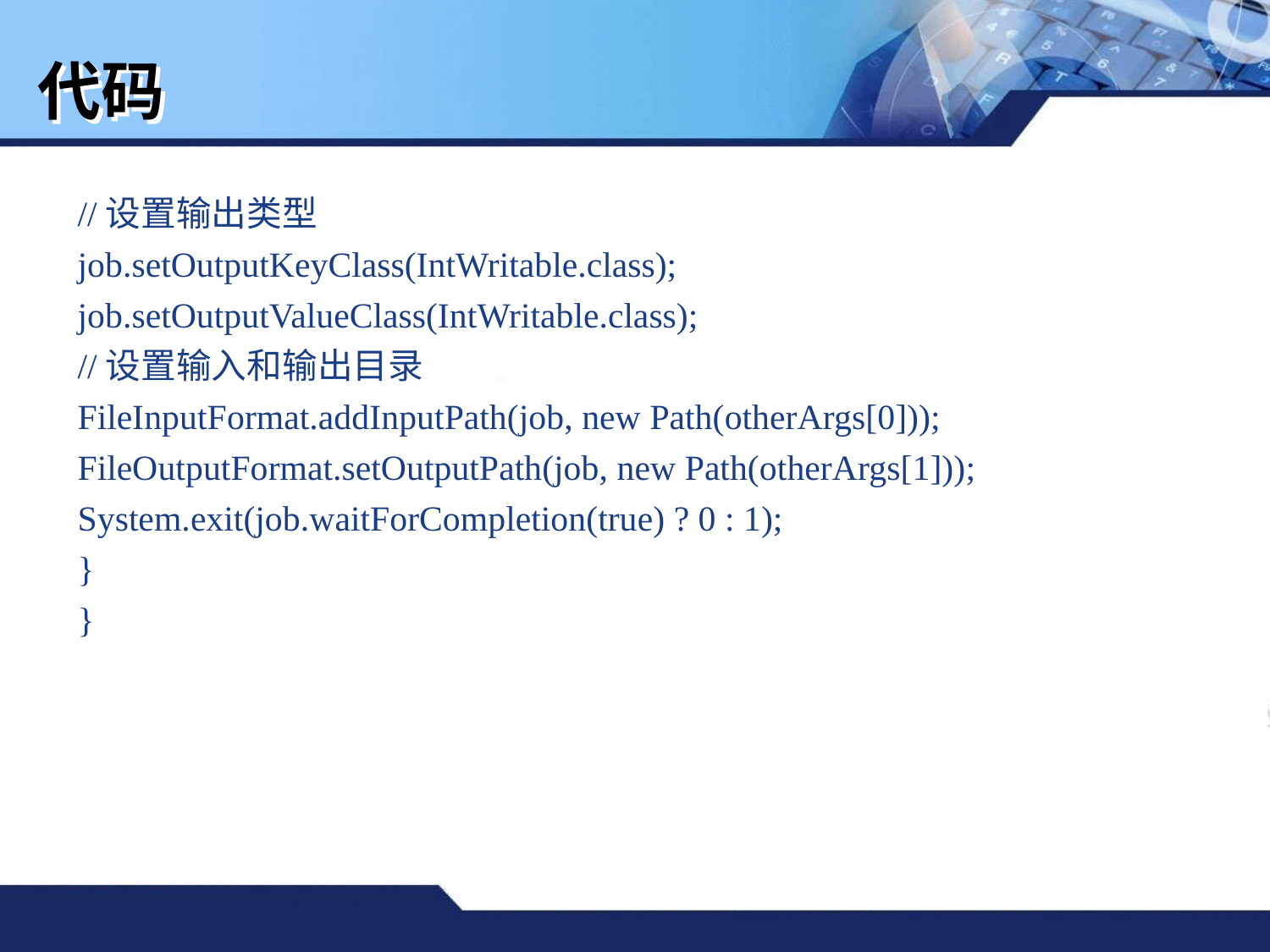

# 代码
//设置输出类型
job.setOutputKeyClass(IntWritable.class);
job.setOutputValueClass(IntWritable.class);
//设置输入和输出目录
FileInputFormat.addInputPath(job, new Path(otherArgs[0]));
FileOutputFormat.setOutputPath(job, new Path(otherArgs[1]));
System.exit(job.waitForCompletion(true) ? 0 : 1);
}
}